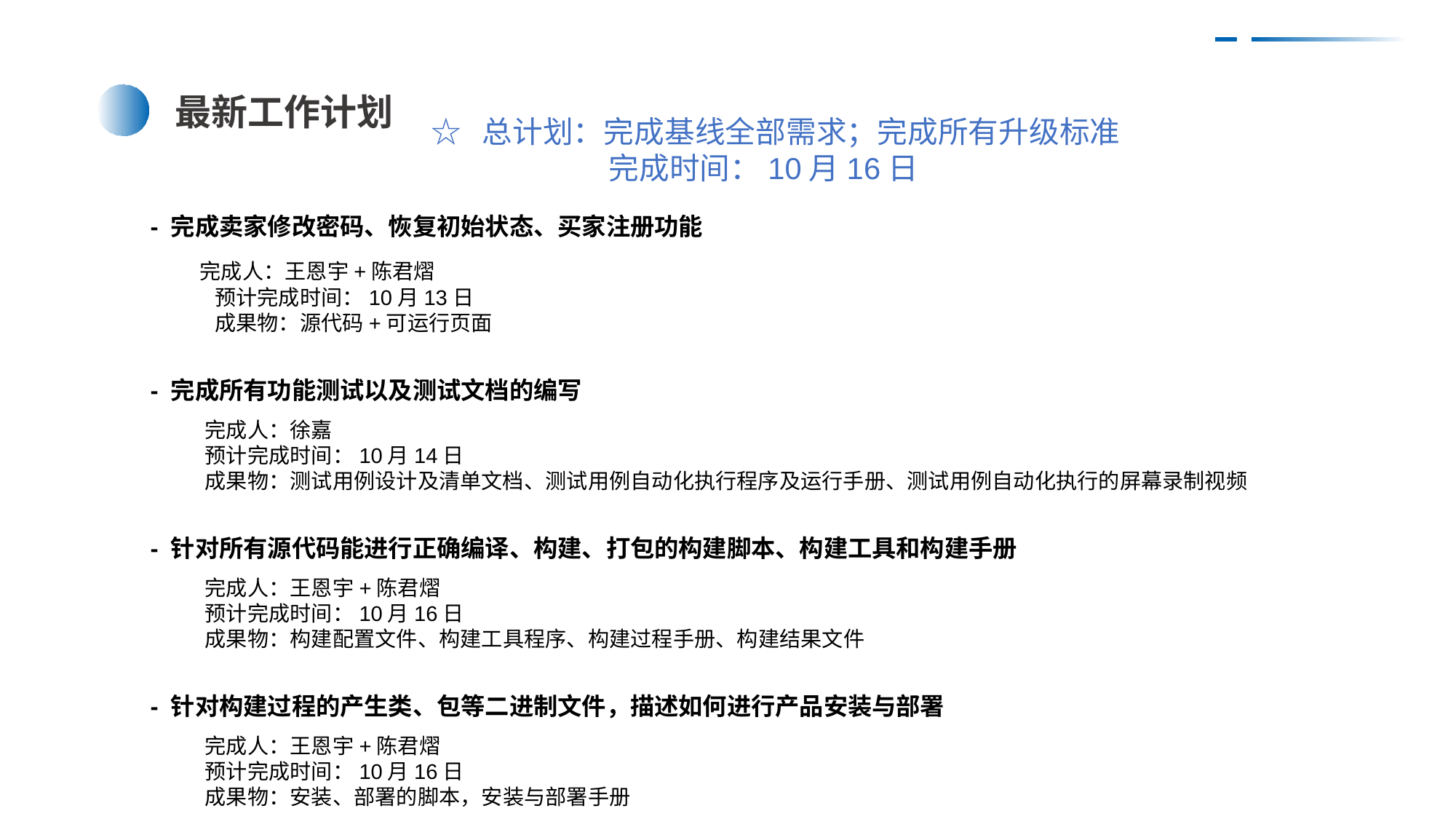

最新工作计划
☆  总计划：完成基线全部需求；完成所有升级标准
 完成时间：10月16日
- 完成卖家修改密码、恢复初始状态、买家注册功能
        完成人：王恩宇+陈君熠
 预计完成时间：10月13日
 成果物：源代码+可运行页面

- 完成所有功能测试以及测试文档的编写
完成人：徐嘉
预计完成时间：10月14日
成果物：测试用例设计及清单文档、测试用例自动化执行程序及运行手册、测试用例自动化执行的屏幕录制视频

- 针对所有源代码能进行正确编译、构建、打包的构建脚本、构建工具和构建手册
完成人：王恩宇+陈君熠
预计完成时间：10月16日
成果物：构建配置文件、构建工具程序、构建过程手册、构建结果文件

- 针对构建过程的产生类、包等二进制文件，描述如何进行产品安装与部署
完成人：王恩宇+陈君熠
预计完成时间：10月16日
成果物：安装、部署的脚本，安装与部署手册